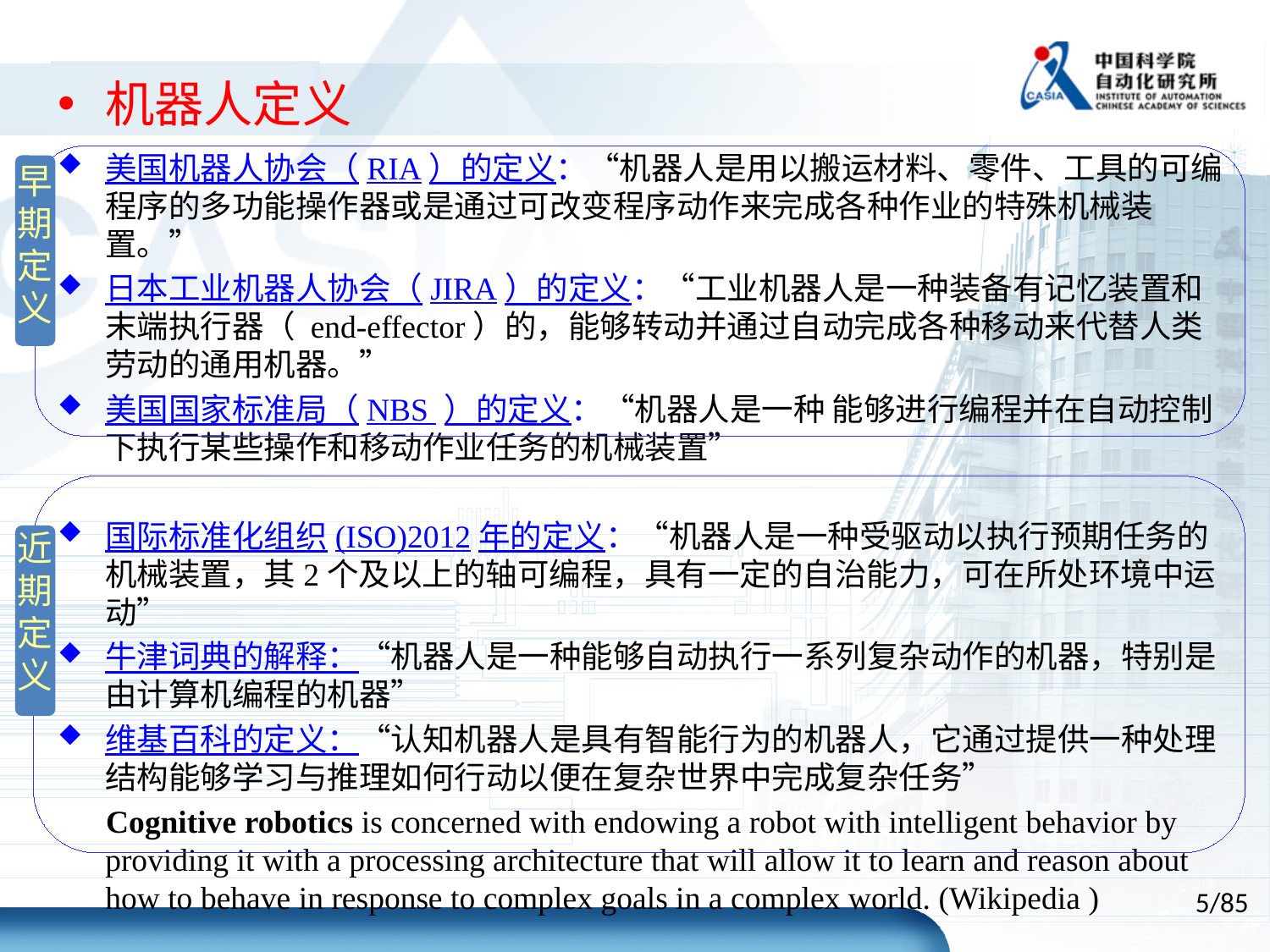

机器人定义
美国机器人协会（RIA）的定义：“机器人是用以搬运材料、零件、工具的可编程序的多功能操作器或是通过可改变程序动作来完成各种作业的特殊机械装置。”
日本工业机器人协会（JIRA）的定义：“工业机器人是一种装备有记忆装置和末端执行器（ end-effector）的，能够转动并通过自动完成各种移动来代替人类劳动的通用机器。”
美国国家标准局（NBS ）的定义：“机器人是一种 能够进行编程并在自动控制下执行某些操作和移动作业任务的机械装置”

国际标准化组织(ISO)2012年的定义：“机器人是一种受驱动以执行预期任务的机械装置，其2个及以上的轴可编程，具有一定的自治能力，可在所处环境中运动”
牛津词典的解释：“机器人是一种能够自动执行一系列复杂动作的机器，特别是由计算机编程的机器”
维基百科的定义：“认知机器人是具有智能行为的机器人，它通过提供一种处理结构能够学习与推理如何行动以便在复杂世界中完成复杂任务”
      Cognitive robotics is concerned with endowing a robot with intelligent behavior by providing it with a processing architecture that will allow it to learn and reason about how to behave in response to complex goals in a complex world. (Wikipedia )

早期定义

近期定义

5/85